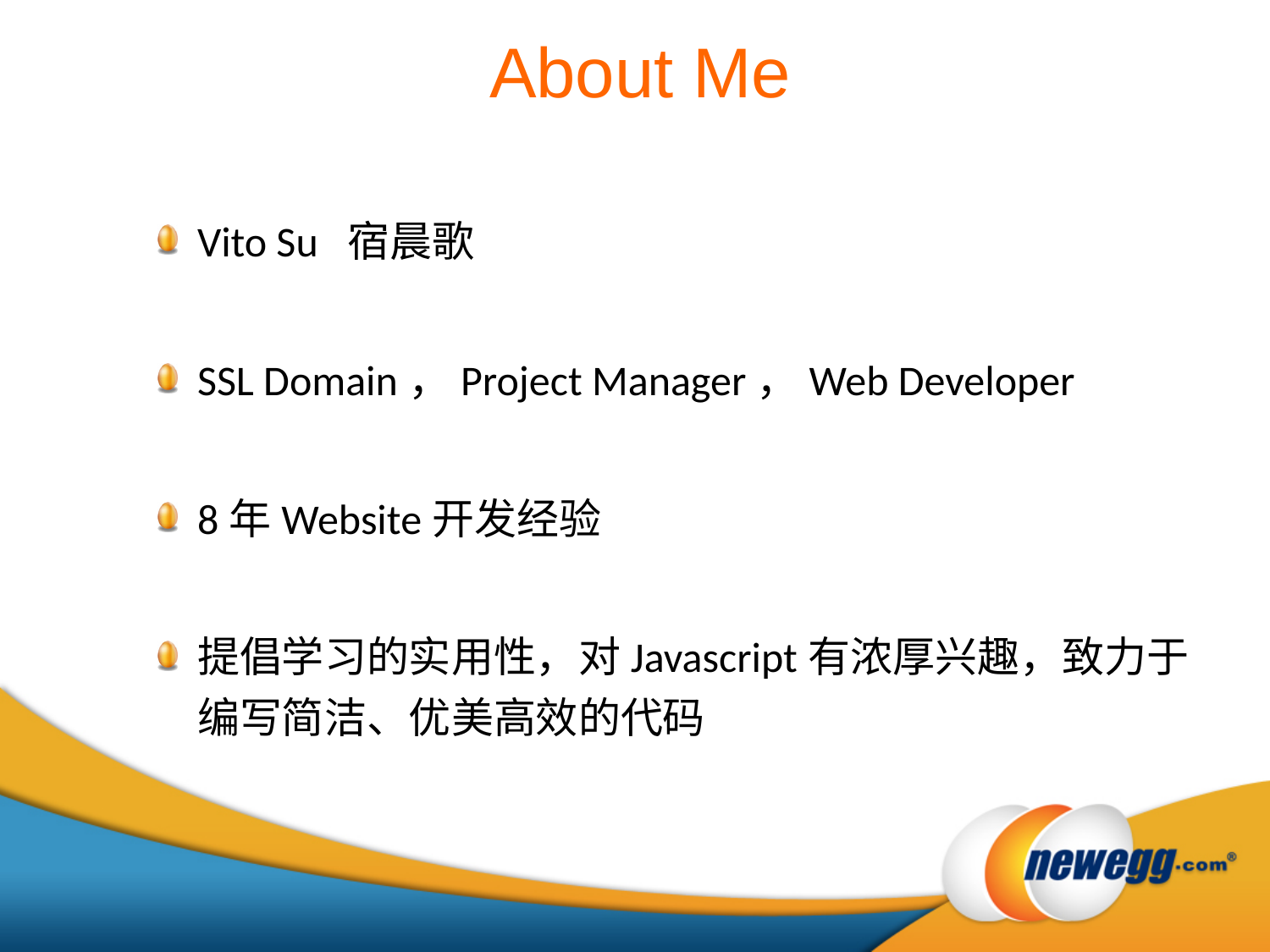

About Me

Vito Su  宿晨歌

SSL Domain，Project Manager，Web Developer

8年Website开发经验

提倡学习的实用性，对Javascript有浓厚兴趣，致力于编写简洁、优美高效的代码